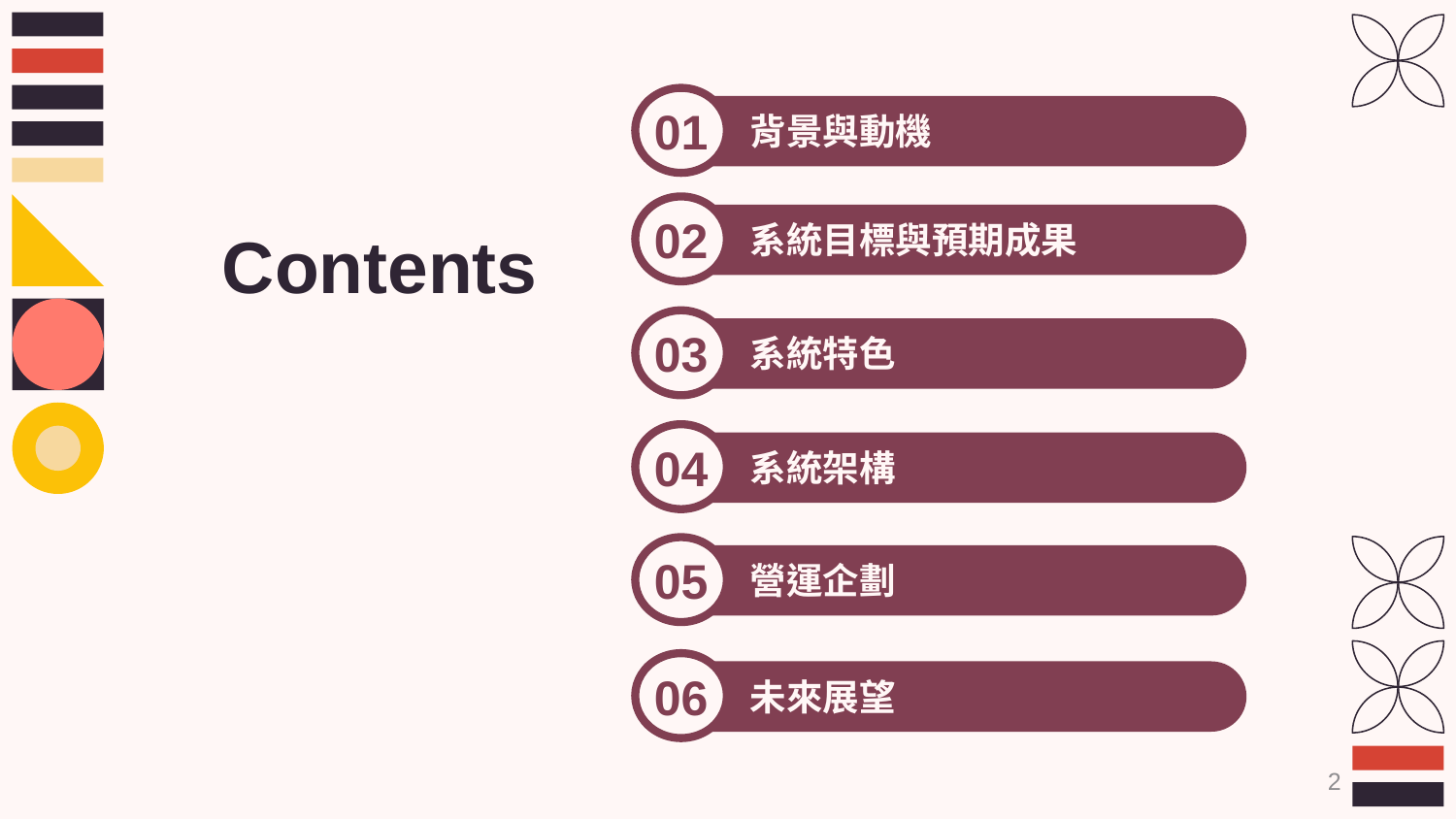

01
背景與動機

02
系統目標與預期成果
# Contents

03
系統特色

04
系統架構

05
營運企劃

06
未來展望
2